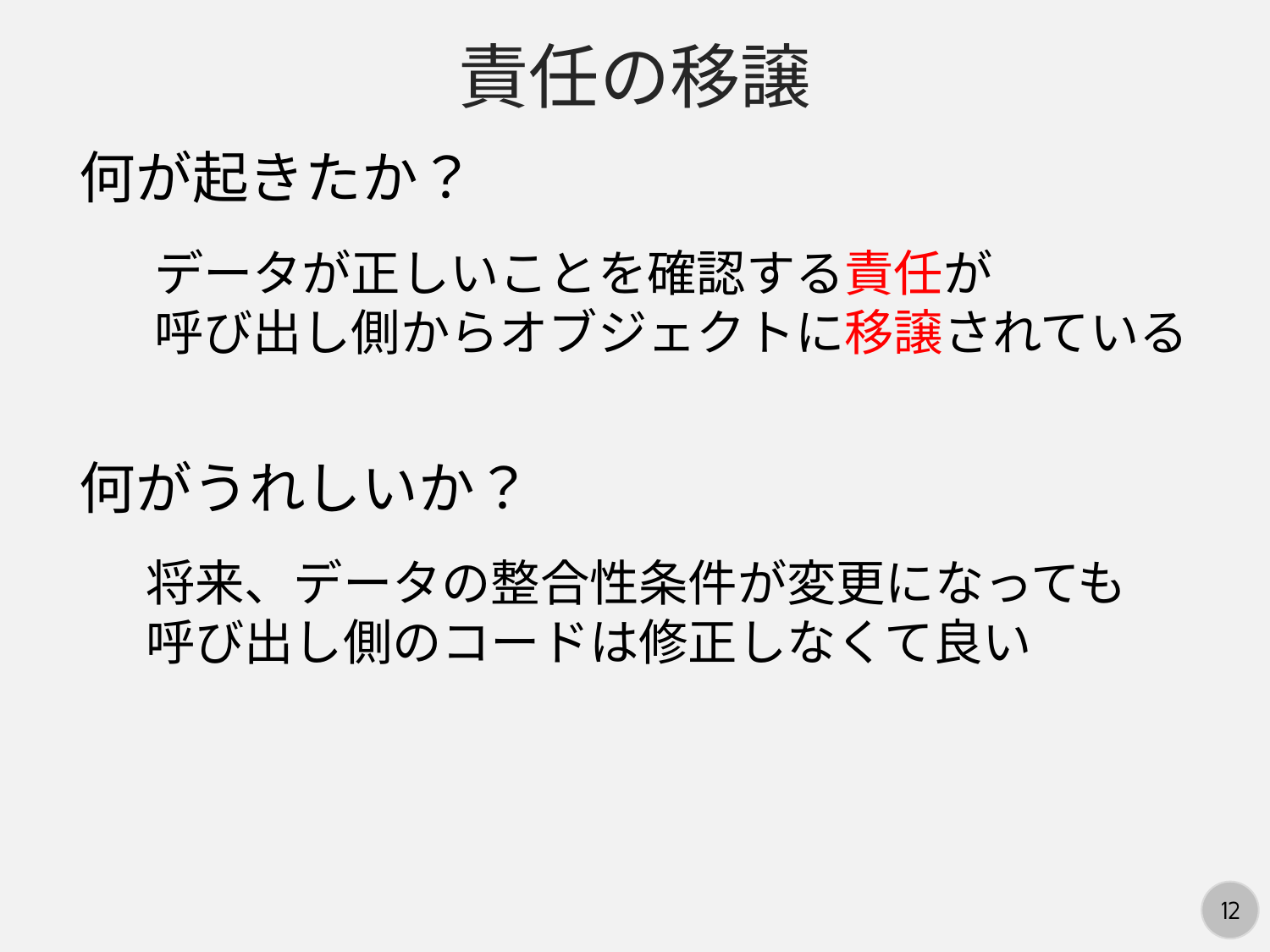

責任の移譲
何が起きたか？
データが正しいことを確認する責任が
呼び出し側からオブジェクトに移譲されている
何がうれしいか？
将来、データの整合性条件が変更になっても
呼び出し側のコードは修正しなくて良い